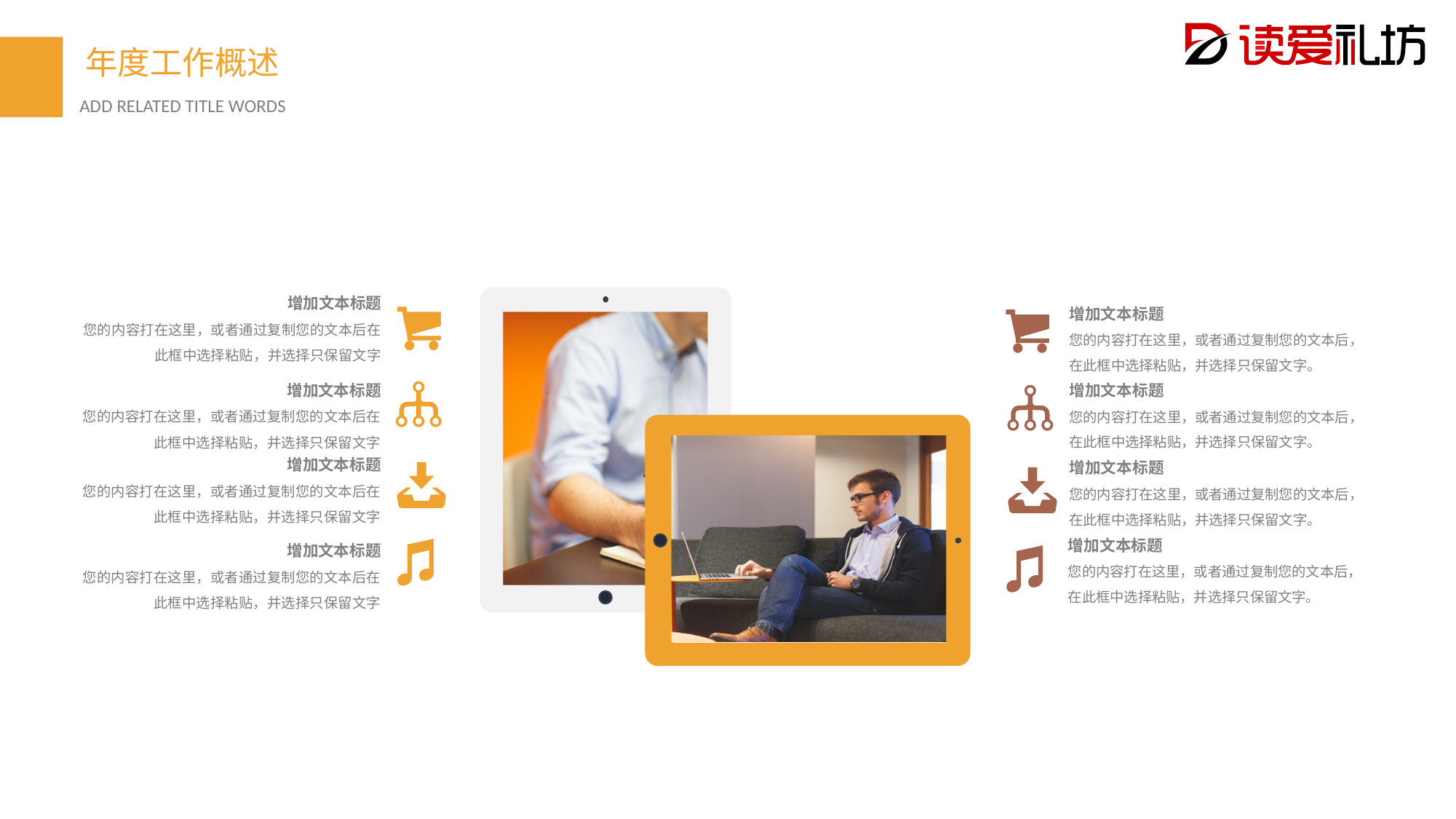

增加文本标题
您的内容打在这里，或者通过复制您的文本后在此框中选择粘贴，并选择只保留文字

增加文本标题
您的内容打在这里，或者通过复制您的文本后，在此框中选择粘贴，并选择只保留文字。

增加文本标题
您的内容打在这里，或者通过复制您的文本后在此框中选择粘贴，并选择只保留文字
增加文本标题
您的内容打在这里，或者通过复制您的文本后，在此框中选择粘贴，并选择只保留文字。

增加文本标题
您的内容打在这里，或者通过复制您的文本后在此框中选择粘贴，并选择只保留文字
增加文本标题
您的内容打在这里，或者通过复制您的文本后，在此框中选择粘贴，并选择只保留文字。

增加文本标题
您的内容打在这里，或者通过复制您的文本后，在此框中选择粘贴，并选择只保留文字。
增加文本标题
您的内容打在这里，或者通过复制您的文本后在此框中选择粘贴，并选择只保留文字